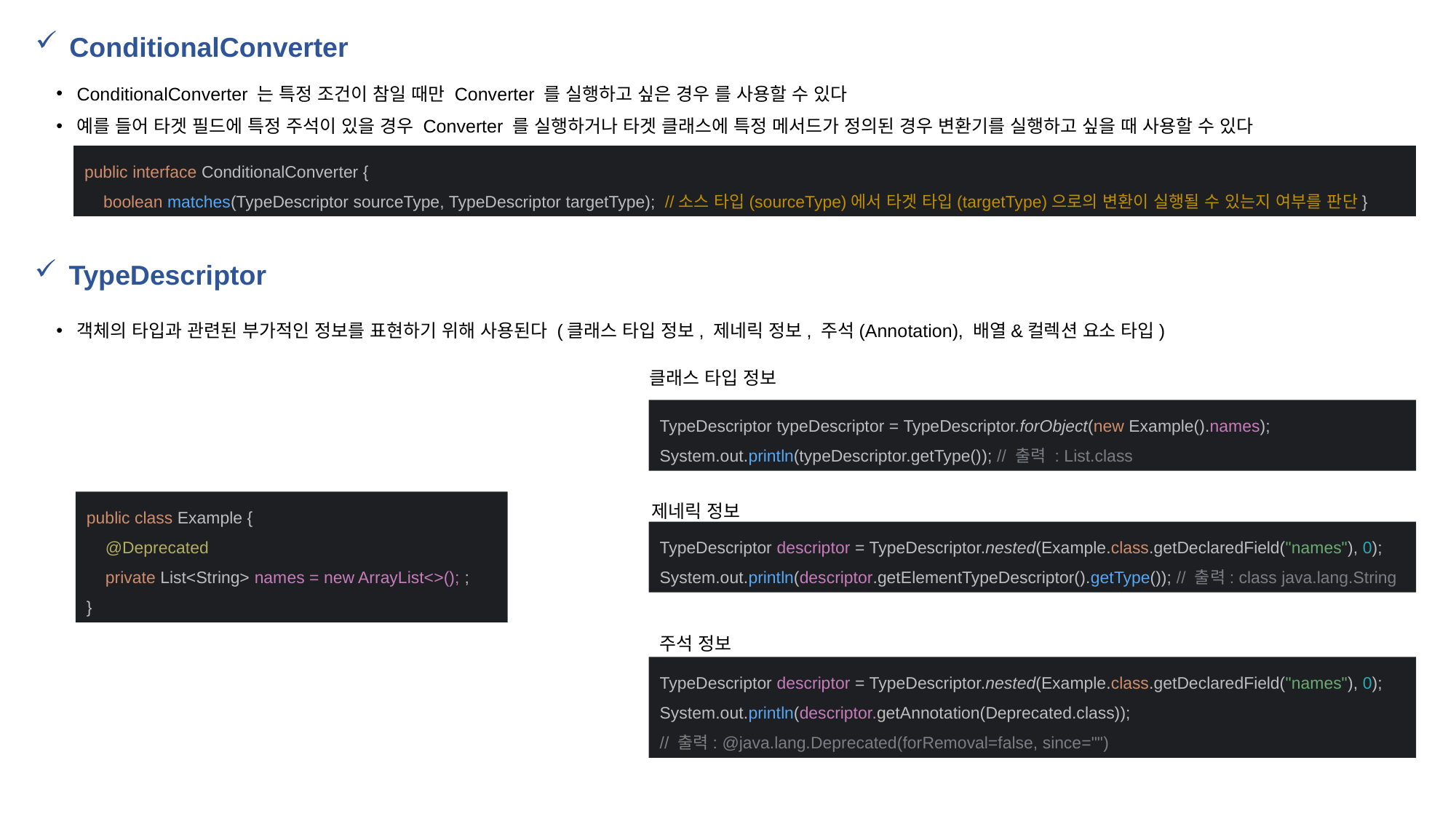

ConditionalConverter
ConditionalConverter 는 특정 조건이 참일 때만 Converter 를 실행하고 싶은 경우 를 사용할 수 있다
예를 들어 타겟 필드에 특정 주석이 있을 경우 Converter 를 실행하거나 타겟 클래스에 특정 메서드가 정의된 경우 변환기를 실행하고 싶을 때 사용할 수 있다
public interface ConditionalConverter {
    boolean matches(TypeDescriptor sourceType, TypeDescriptor targetType);  //소스 타입(sourceType)에서 타겟 타입(targetType)으로의 변환이 실행될 수 있는지 여부를 판단}
TypeDescriptor
객체의 타입과 관련된 부가적인 정보를 표현하기 위해 사용된다 (클래스 타입 정보, 제네릭 정보, 주석(Annotation), 배열&컬렉션 요소 타입)
클래스 타입 정보
TypeDescriptor typeDescriptor = TypeDescriptor.forObject(new Example().names);
System.out.println(typeDescriptor.getType()); // 출력 : List.class
제네릭 정보
public class Example {
    @Deprecated
    private List<String> names = new ArrayList<>(); ;
}
TypeDescriptor descriptor = TypeDescriptor.nested(Example.class.getDeclaredField("names"), 0);
System.out.println(descriptor.getElementTypeDescriptor().getType()); // 출력: class java.lang.String
주석 정보
TypeDescriptor descriptor = TypeDescriptor.nested(Example.class.getDeclaredField("names"), 0);
System.out.println(descriptor.getAnnotation(Deprecated.class));
// 출력: @java.lang.Deprecated(forRemoval=false, since="")